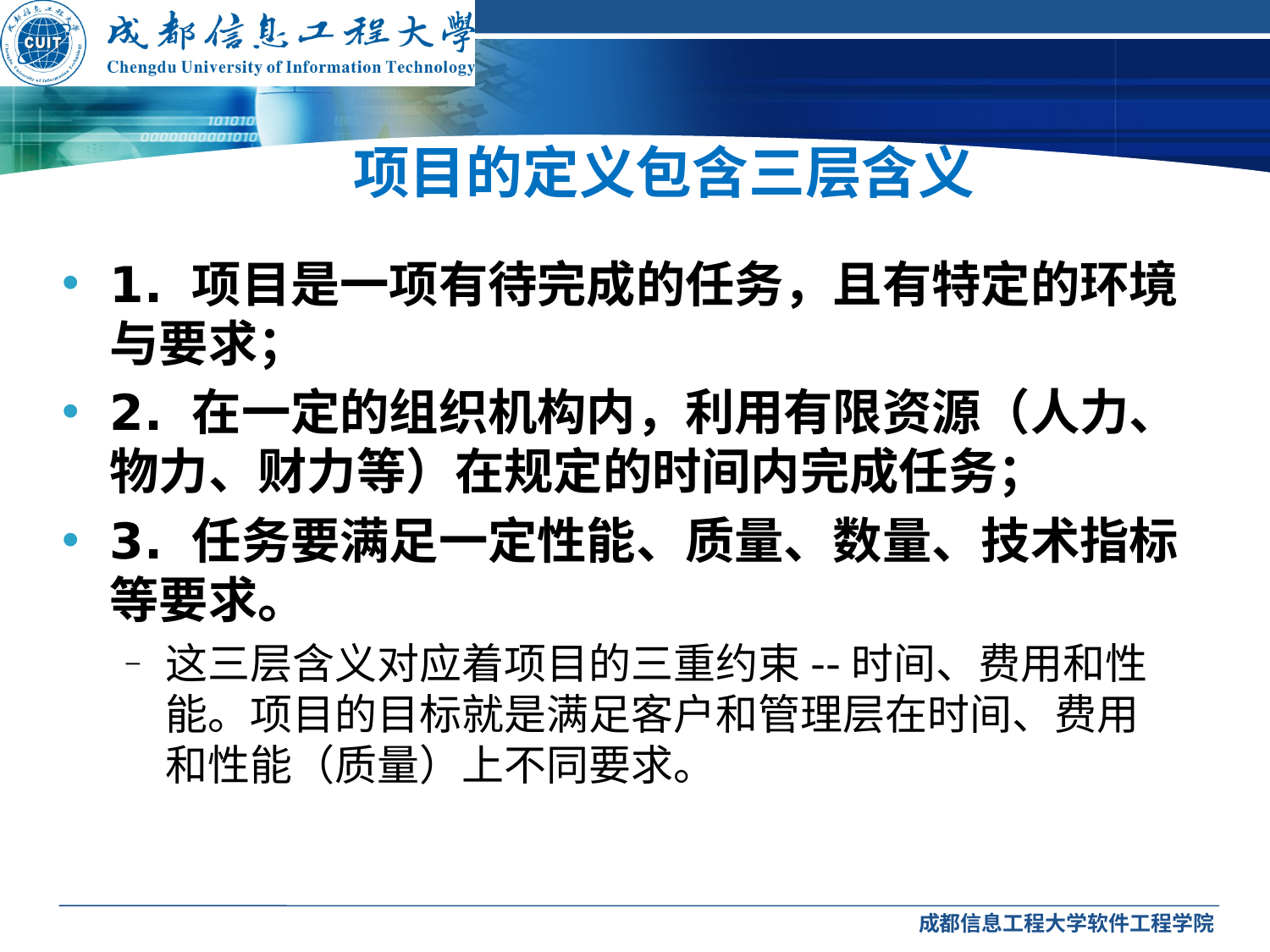

# 项目的定义包含三层含义
1. 项目是一项有待完成的任务，且有特定的环境与要求；
2. 在一定的组织机构内，利用有限资源（人力、物力、财力等）在规定的时间内完成任务；
3. 任务要满足一定性能、质量、数量、技术指标等要求。
这三层含义对应着项目的三重约束--时间、费用和性能。项目的目标就是满足客户和管理层在时间、费用和性能（质量）上不同要求。
成都信息工程大学软件工程学院